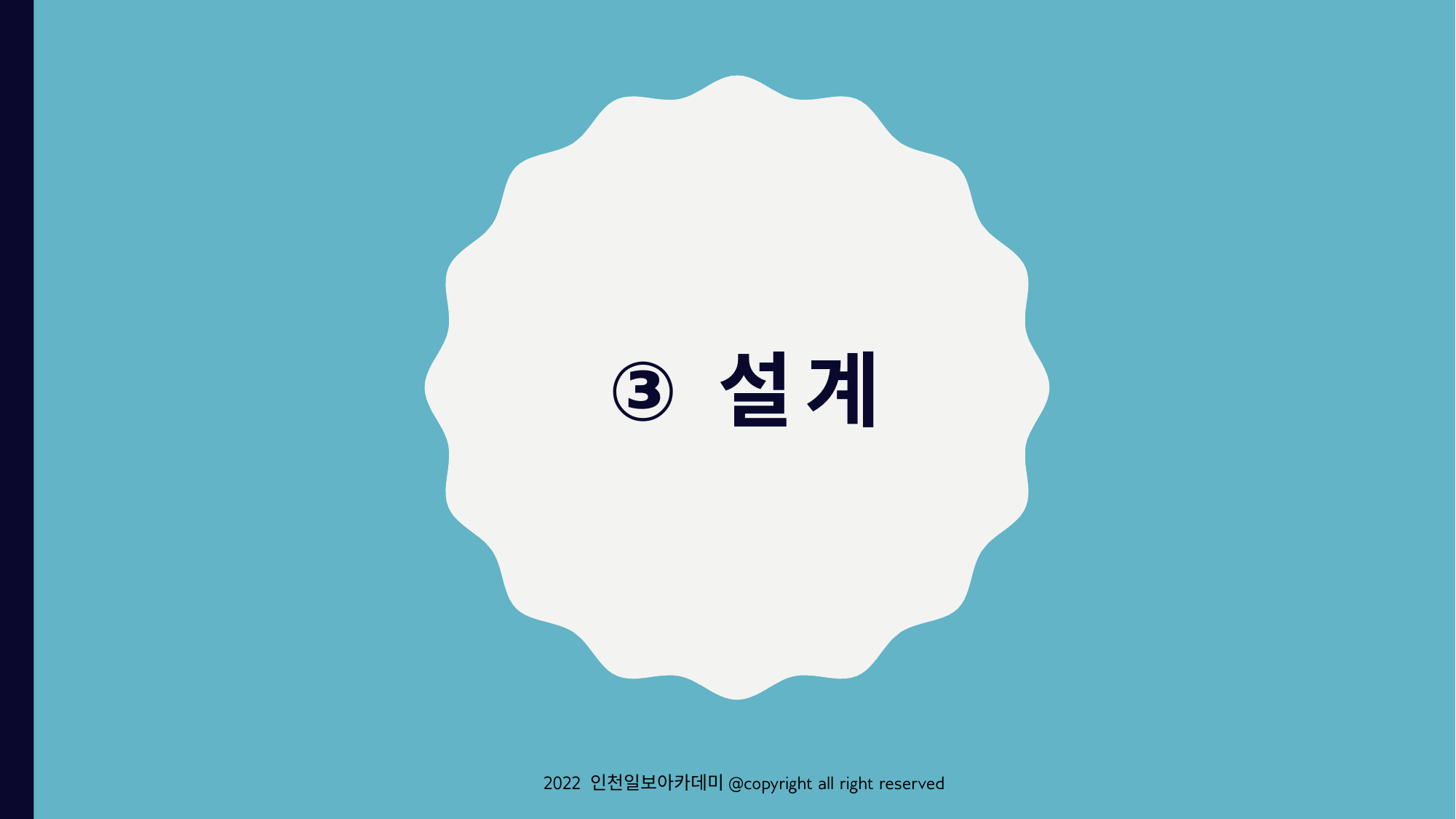

# 설계
2022 인천일보아카데미@copyright all right reserved